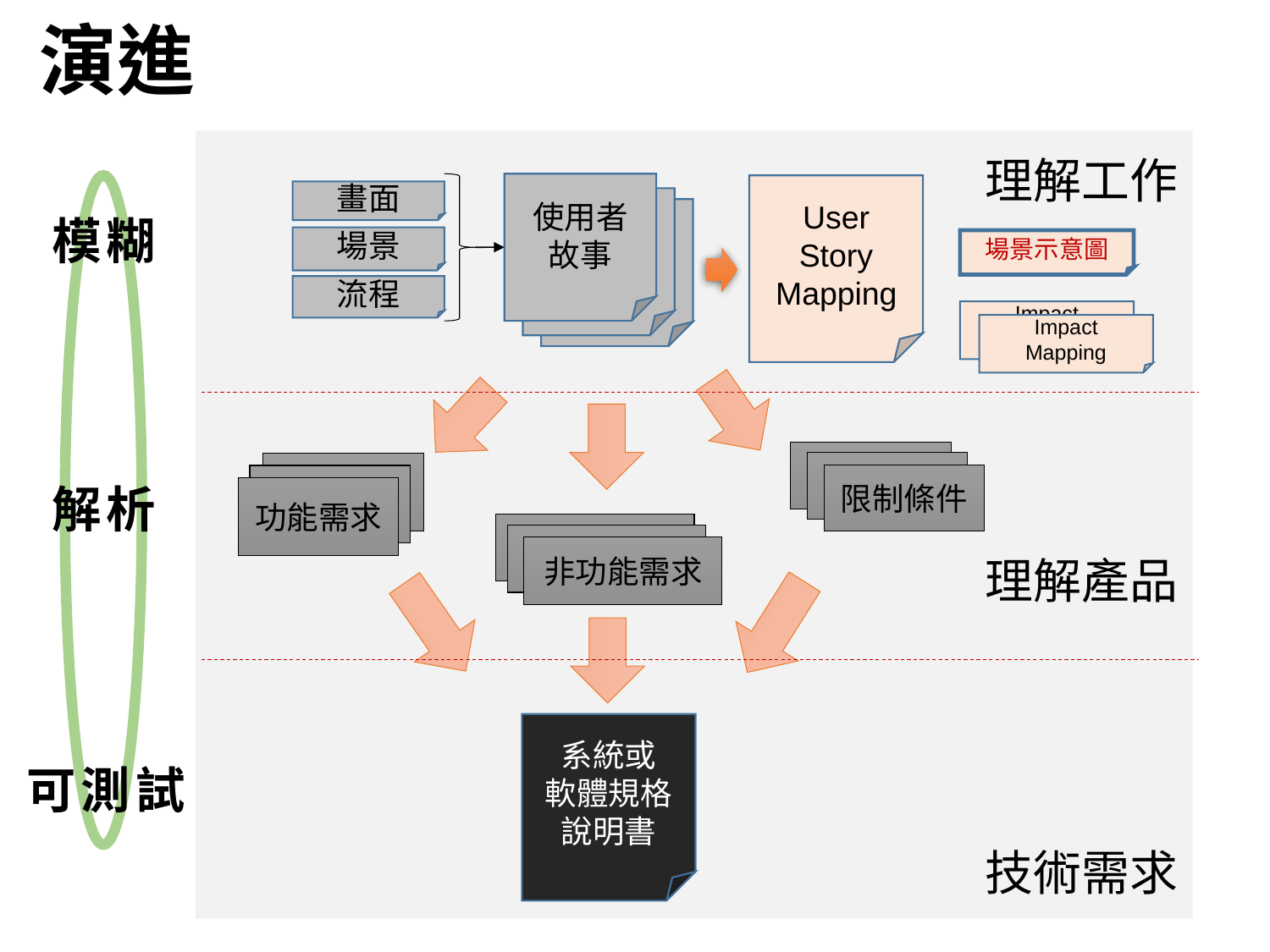

# 演進

理解工作

使用者
故事

User
Story
Mapping
畫面
使用者
故事
使用者
故事
模糊
場景
場景示意圖

流程
Impact
Mapping
Impact
Mapping

限制條件
限制條件
功能需求
限制條件
功能需求
解析
功能需求
非功能需求
非功能需求
非功能需求
理解產品

系統或
軟體規格說明書
可測試
技術需求